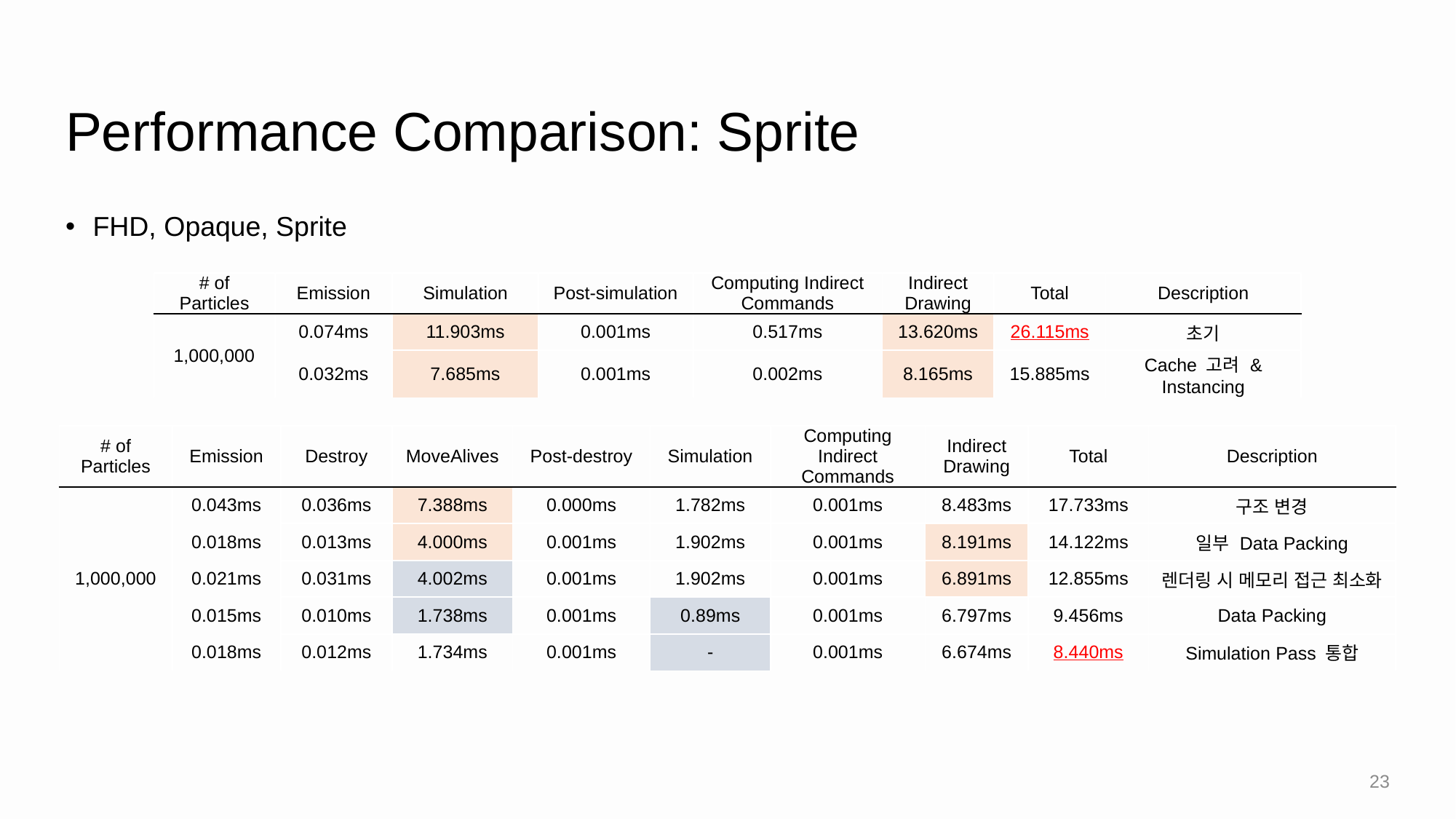

# Performance Comparison: Sprite
FHD, Opaque, Sprite
| # of Particles | Emission | Simulation | Post-simulation | Computing Indirect Commands | Indirect Drawing | Total | Description |
| --- | --- | --- | --- | --- | --- | --- | --- |
| 1,000,000 | 0.074ms | 11.903ms | 0.001ms | 0.517ms | 13.620ms | 26.115ms | 초기 |
|  | 0.032ms | 7.685ms | 0.001ms | 0.002ms | 8.165ms | 15.885ms | Cache 고려 & Instancing |
| # of Particles | Emission | Destroy | MoveAlives | Post-destroy | Simulation | Computing Indirect Commands | Indirect Drawing | Total | Description |
| --- | --- | --- | --- | --- | --- | --- | --- | --- | --- |
| 1,000,000 | 0.043ms | 0.036ms | 7.388ms | 0.000ms | 1.782ms | 0.001ms | 8.483ms | 17.733ms | 구조 변경 |
|  | 0.018ms | 0.013ms | 4.000ms | 0.001ms | 1.902ms | 0.001ms | 8.191ms | 14.122ms | 일부 Data Packing |
|  | 0.021ms | 0.031ms | 4.002ms | 0.001ms | 1.902ms | 0.001ms | 6.891ms | 12.855ms | 렌더링 시 메모리 접근 최소화 |
|  | 0.015ms | 0.010ms | 1.738ms | 0.001ms | 0.89ms | 0.001ms | 6.797ms | 9.456ms | Data Packing |
|  | 0.018ms | 0.012ms | 1.734ms | 0.001ms | - | 0.001ms | 6.674ms | 8.440ms | Simulation Pass 통합 |
23